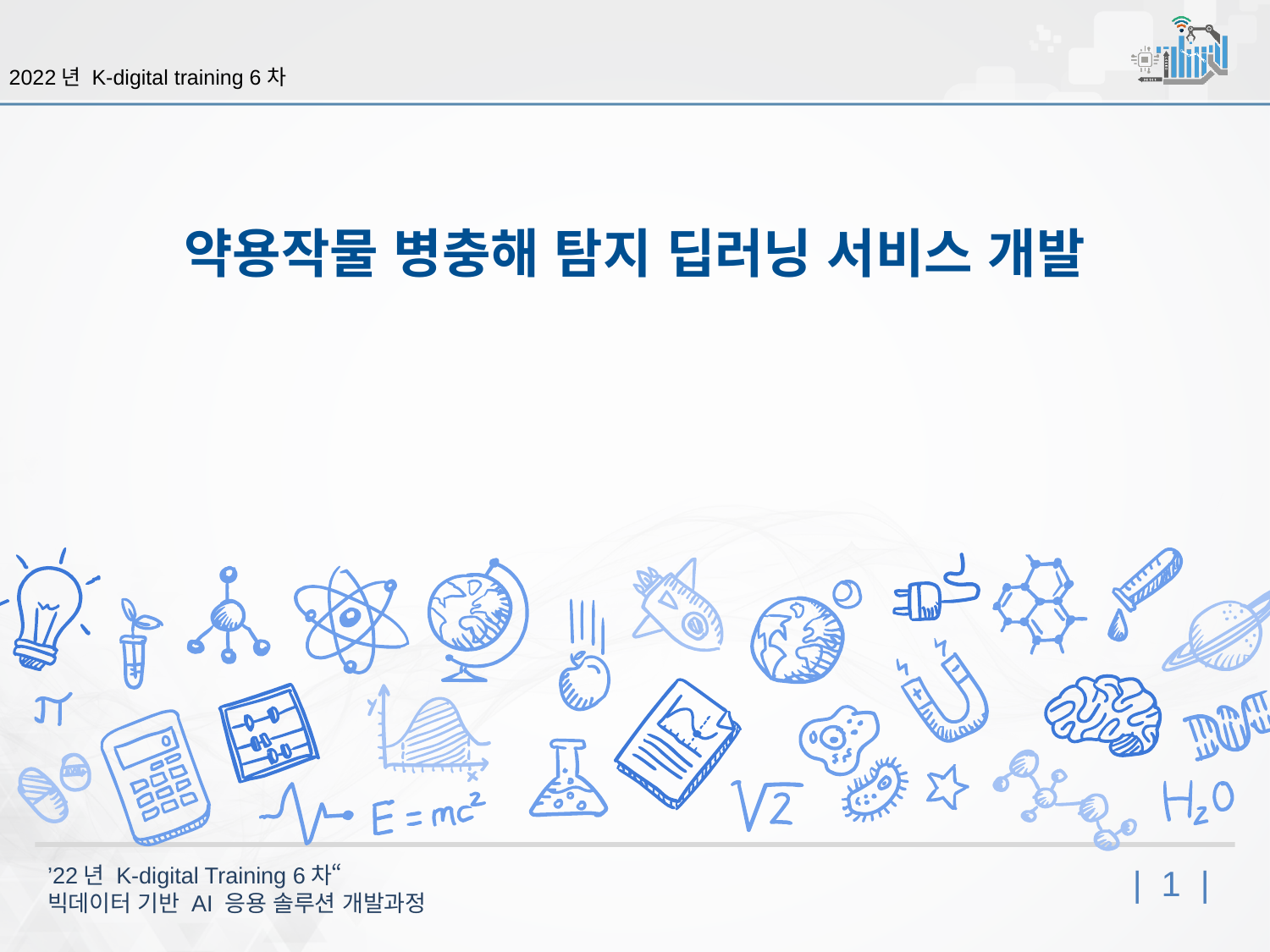

2022년 K-digital training 6차
약용작물 병충해 탐지 딥러닝 서비스 개발